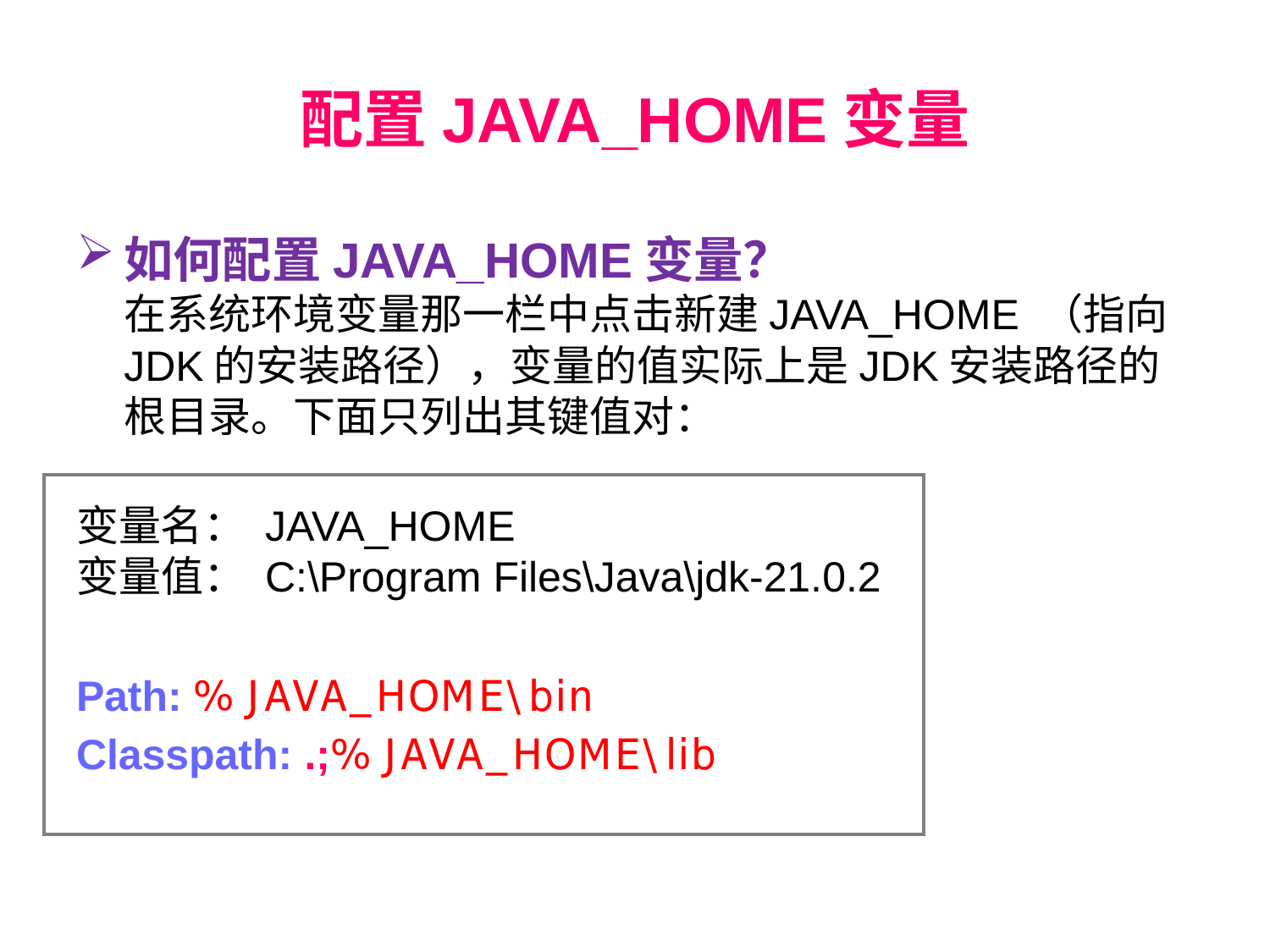

# 配置JAVA_HOME变量
如何配置JAVA_HOME变量？
在系统环境变量那一栏中点击新建JAVA_HOME （指向JDK的安装路径），变量的值实际上是JDK安装路径的根目录。下面只列出其键值对：
变量名： JAVA_HOME
变量值： C:\Program Files\Java\jdk-21.0.2

Path: %JAVA_HOME\bin
Classpath: .;%JAVA_HOME\lib